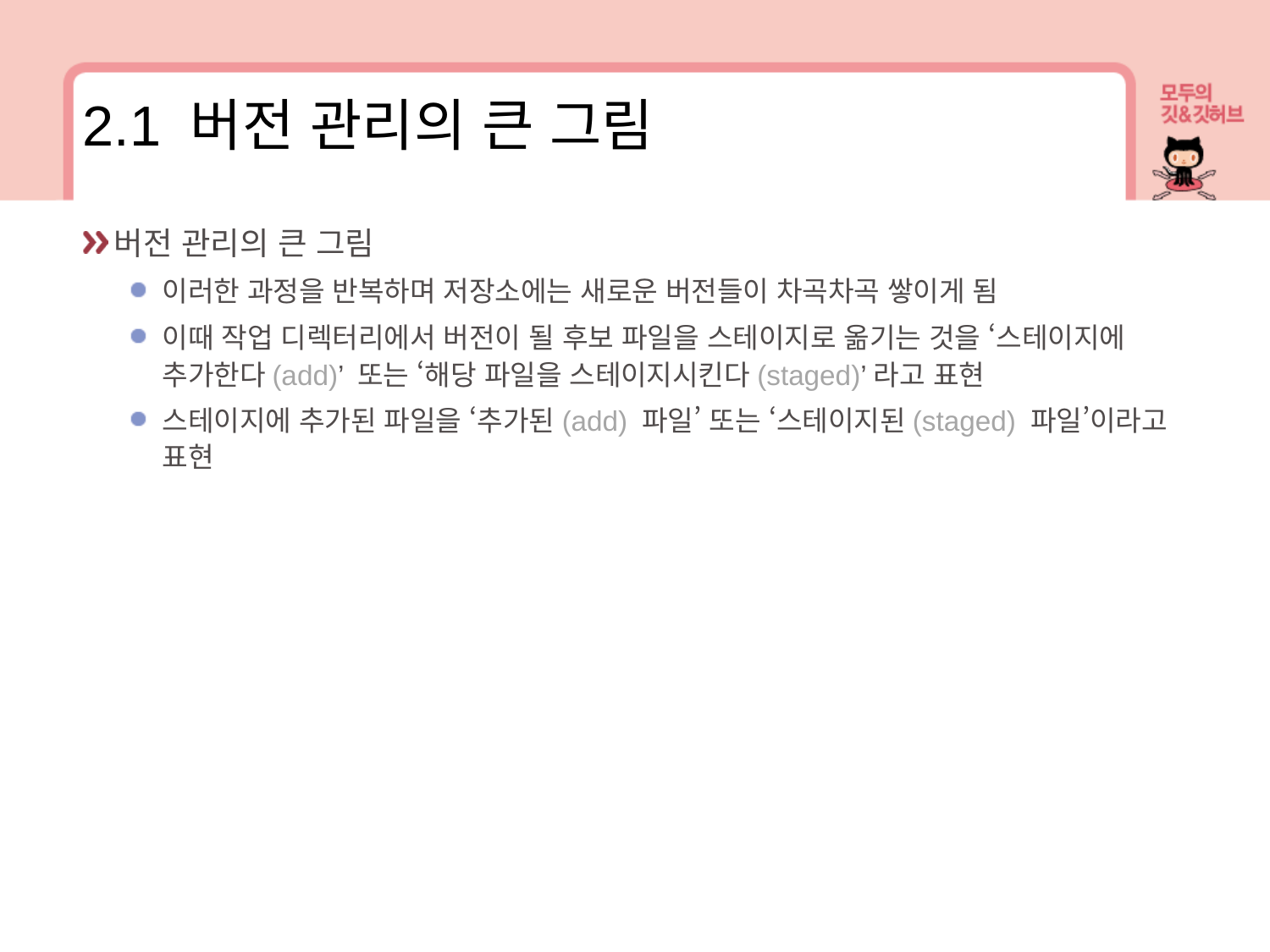

2.1 버전 관리의 큰 그림
버전 관리의 큰 그림
이러한 과정을 반복하며 저장소에는 새로운 버전들이 차곡차곡 쌓이게 됨
이때 작업 디렉터리에서 버전이 될 후보 파일을 스테이지로 옮기는 것을 ‘스테이지에 추가한다(add)’ 또는 ‘해당 파일을 스테이지시킨다(staged)’라고 표현
스테이지에 추가된 파일을 ‘추가된(add) 파일’ 또는 ‘스테이지된(staged) 파일’이라고 표현